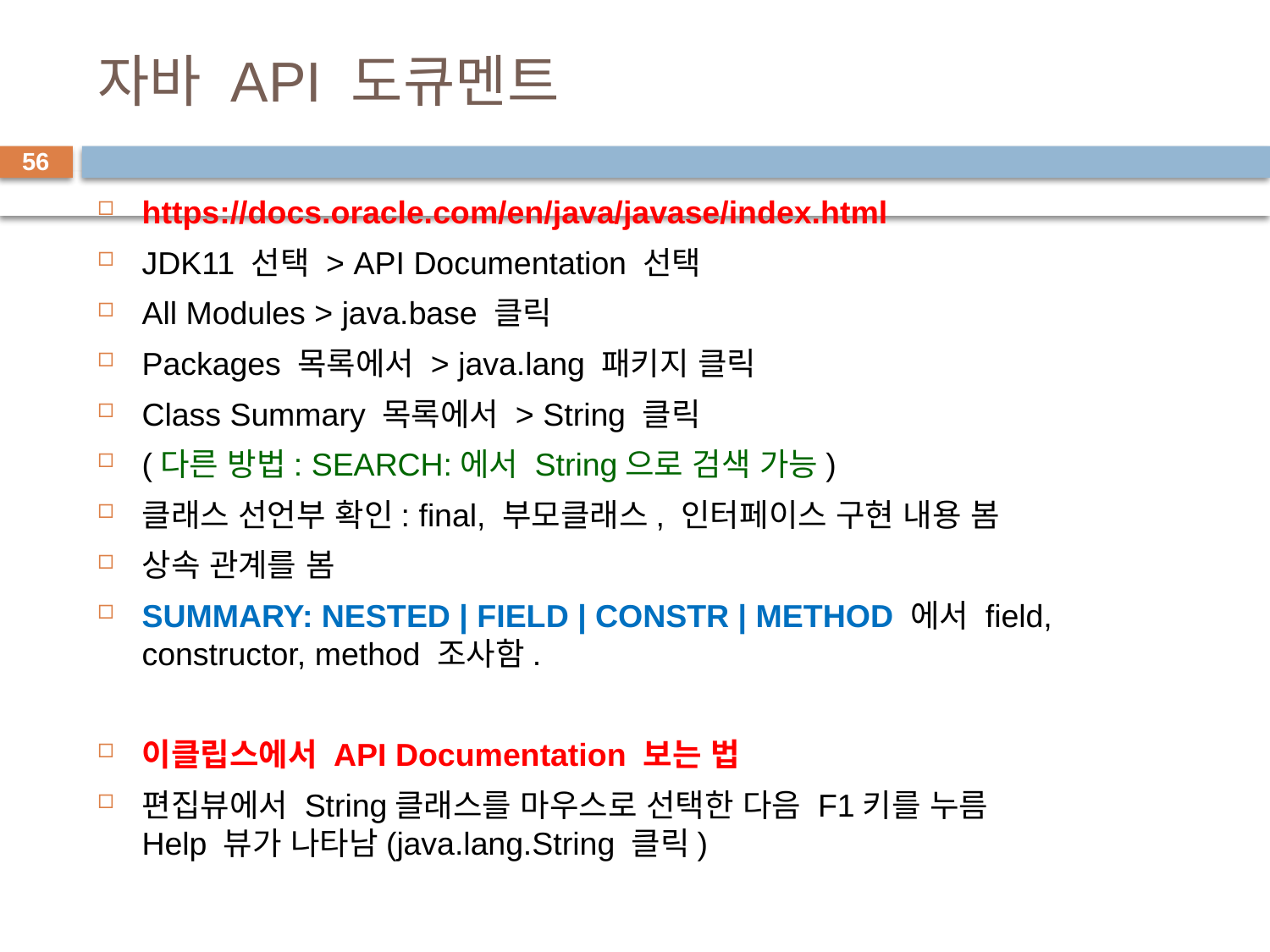

# 자바 API 도큐멘트
56
https://docs.oracle.com/en/java/javase/index.html
JDK11 선택 > API Documentation 선택
All Modules > java.base 클릭
Packages 목록에서 > java.lang 패키지 클릭
Class Summary 목록에서 > String 클릭
(다른 방법: SEARCH:에서 String으로 검색 가능)
클래스 선언부 확인: final, 부모클래스, 인터페이스 구현 내용 봄
상속 관계를 봄
SUMMARY: NESTED | FIELD | CONSTR | METHOD 에서 field, constructor, method 조사함.

이클립스에서 API Documentation 보는 법
편집뷰에서 String클래스를 마우스로 선택한 다음 F1키를 누름
Help 뷰가 나타남(java.lang.String 클릭)